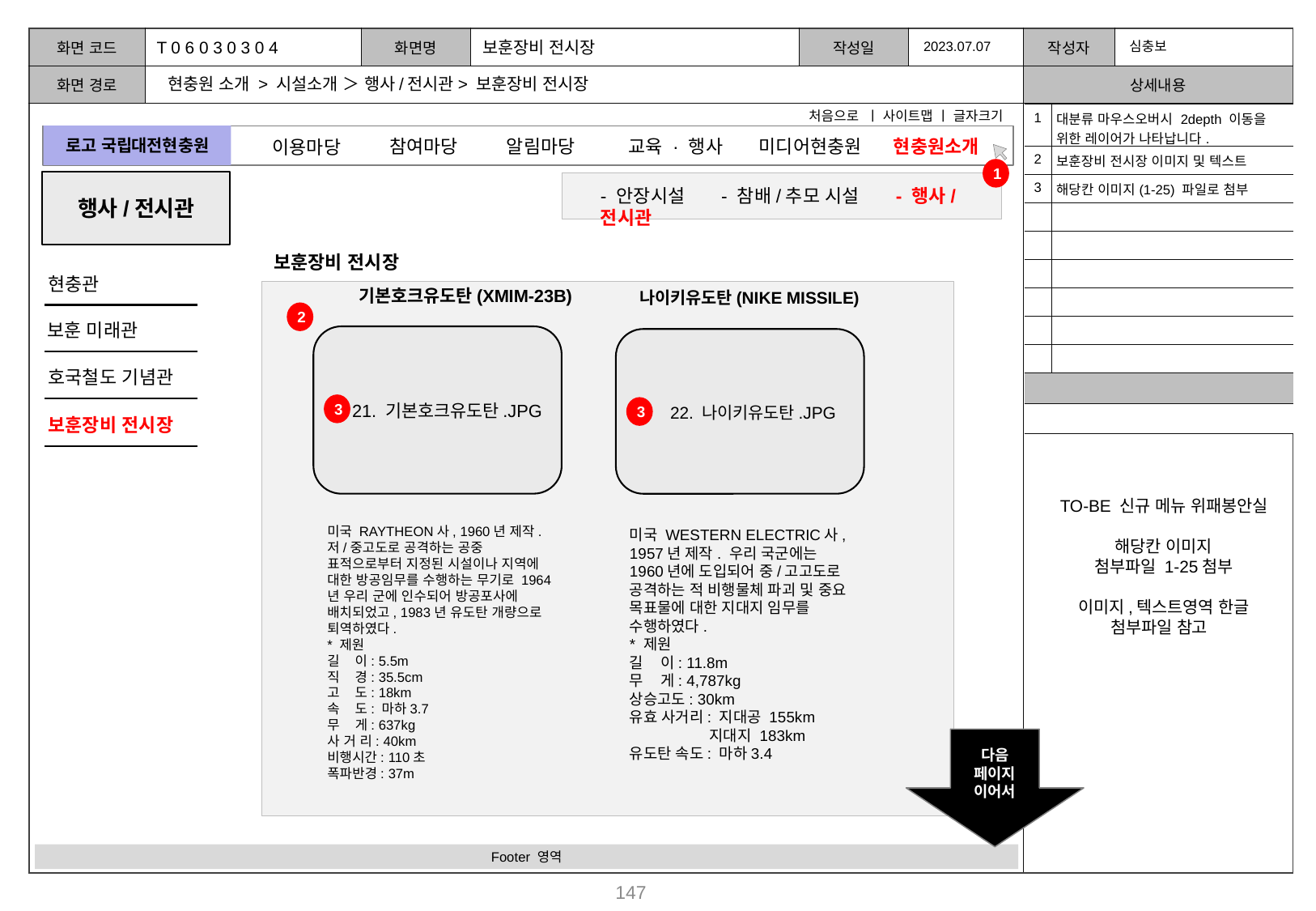

T 0 6 0 3 0 3 0 4
보훈장비 전시장
2023.07.07
심충보
현충원 소개 > 시설소개 ＞ 행사/전시관> 보훈장비 전시장
처음으로  ㅣ 사이트맵 ㅣ 글자크기
| 1 | 대분류 마우스오버시 2depth 이동을 위한 레이어가 나타납니다. |
| --- | --- |
| 2 | 보훈장비 전시장 이미지 및 텍스트 |
| 3 | 해당칸 이미지(1-25) 파일로 첨부 |
|  |  |
|  |  |
|  |  |
|  |  |
|  |  |
|  |  |
|  |  |
|  |  |
로고 국립대전현충원

참여마당
알림마당
미디어현충원
교육 · 행사
현충원소개
이용마당

1
행사/전시관

- 안장시설      - 참배/추모 시설      - 행사/전시관
보훈장비 전시장
현충관
기본호크유도탄(XMIM-23B)

나이키유도탄(NIKE MISSILE)
2
보훈 미래관
    21. 기본호크유도탄.JPG
     22. 나이키유도탄.JPG
호국철도 기념관
3
3
보훈장비 전시장
TO-BE 신규 메뉴 위패봉안실

해당칸 이미지
첨부파일 1-25첨부

이미지,텍스트영역 한글 첨부파일 참고
미국 RAYTHEON사, 1960년 제작. 저/중고도로 공격하는 공중 표적으로부터 지정된 시설이나 지역에 대한 방공임무를 수행하는 무기로 1964년 우리 군에 인수되어 방공포사에 배치되었고, 1983년 유도탄 개량으로 퇴역하였다.
* 제원
길    이: 5.5m
직    경: 35.5cm
고    도: 18km
속    도: 마하3.7
무    게: 637kg
사 거 리: 40km
비행시간: 110초
폭파반경: 37m
미국 WESTERN ELECTRIC사, 1957년 제작. 우리 국군에는 1960년에 도입되어 중/고고도로 공격하는 적 비행물체 파괴 및 중요 목표물에 대한 지대지 임무를 수행하였다.
* 제원
길    이: 11.8m
무    게: 4,787kg
상승고도: 30km
유효 사거리: 지대공 155km
                  지대지 183km
유도탄 속도: 마하3.4
다음
페이지
이어서
Footer 영역